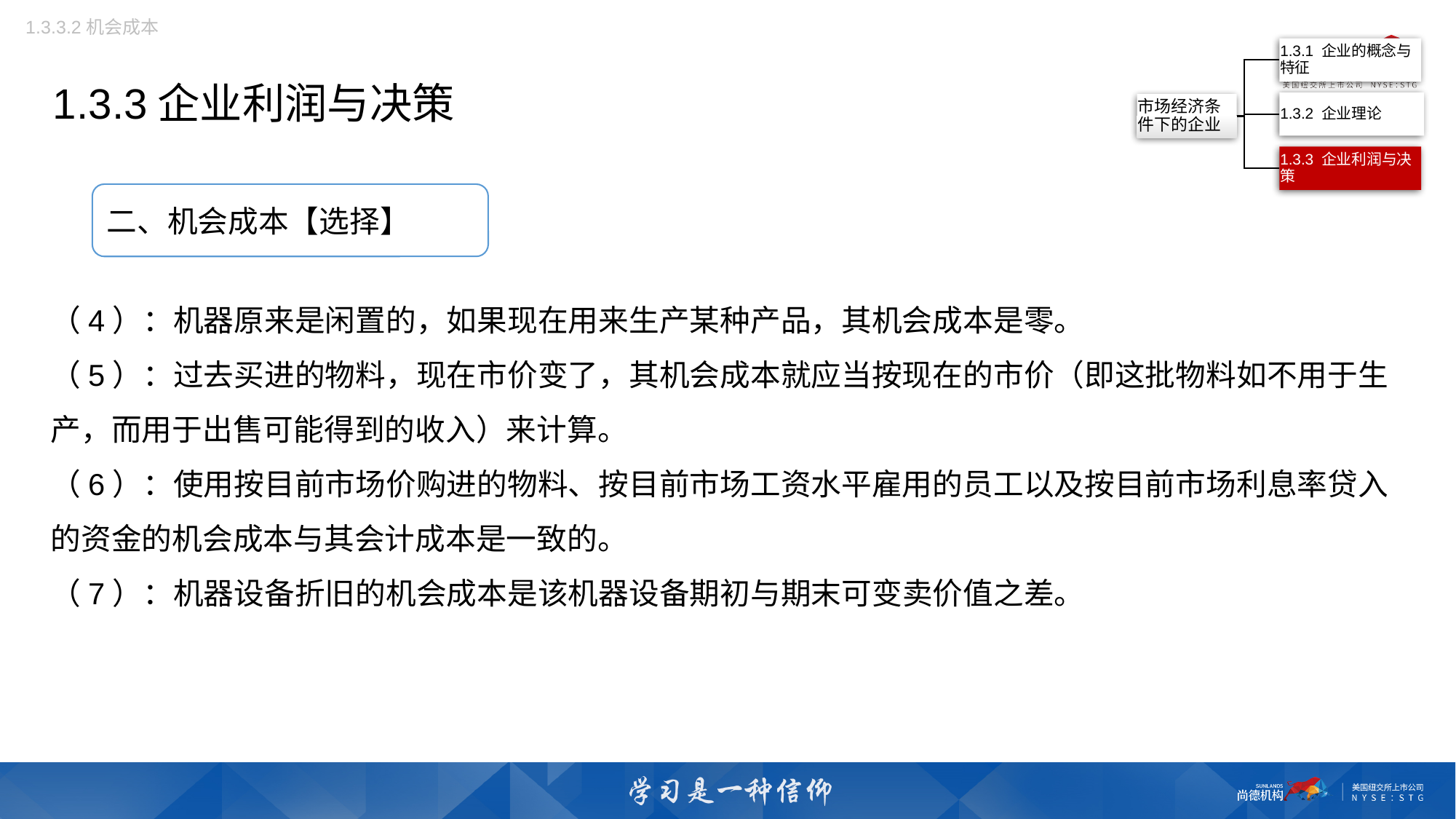

市场经济条件下的企业
1.3.1 企业的概念与特征
1.3.2 企业理论
1.3.3 企业利润与决策
1.3.3.2机会成本
1.3.3企业利润与决策
二、机会成本【选择】
（4）：机器原来是闲置的，如果现在用来生产某种产品，其机会成本是零。
（5）：过去买进的物料，现在市价变了，其机会成本就应当按现在的市价（即这批物料如不用于生产，而用于出售可能得到的收入）来计算。
（6）：使用按目前市场价购进的物料、按目前市场工资水平雇用的员工以及按目前市场利息率贷入的资金的机会成本与其会计成本是一致的。
（7）：机器设备折旧的机会成本是该机器设备期初与期末可变卖价值之差。